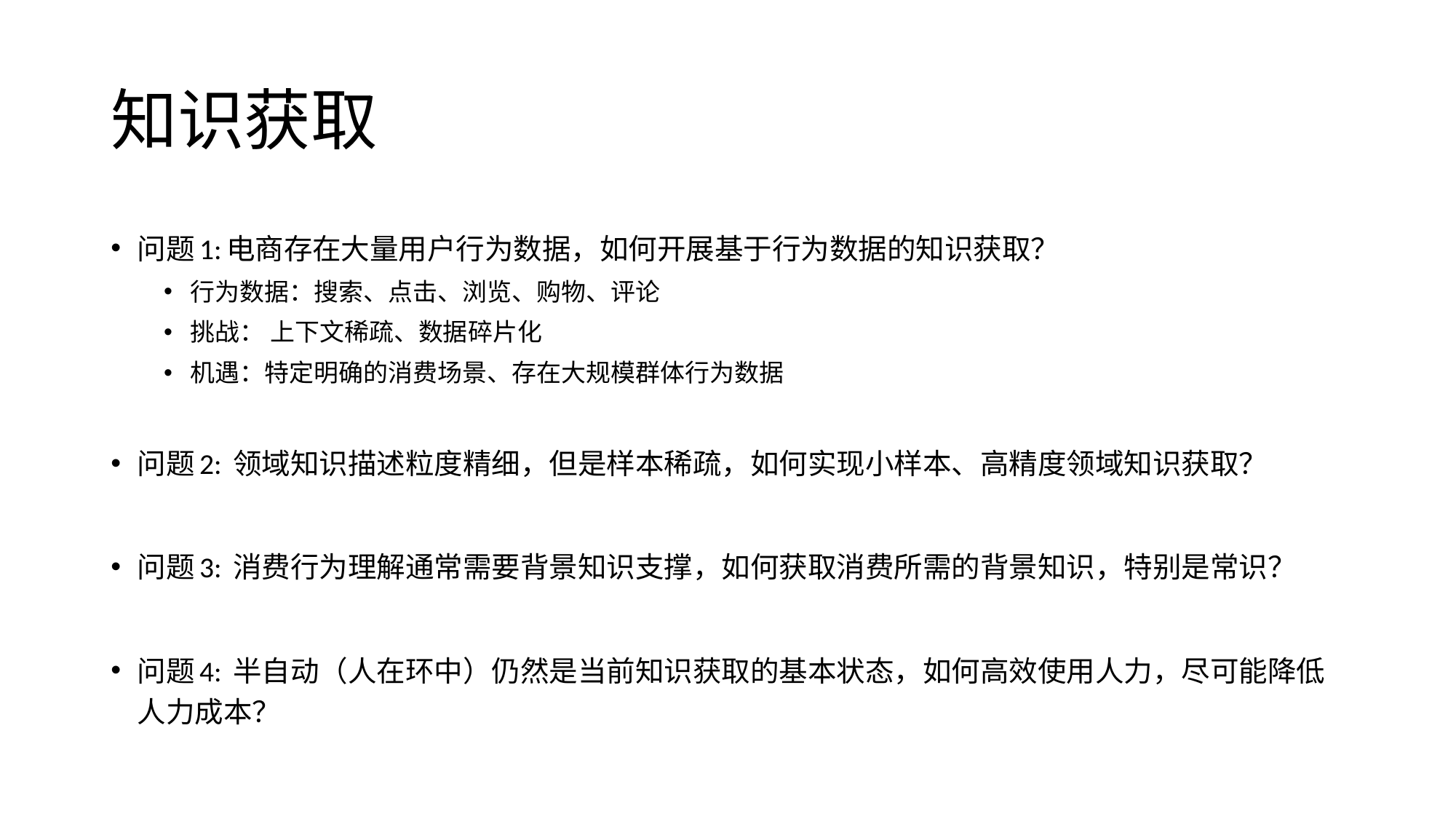

# 知识获取
问题1:电商存在大量用户行为数据，如何开展基于行为数据的知识获取？
行为数据：搜索、点击、浏览、购物、评论
挑战： 上下文稀疏、数据碎片化
机遇：特定明确的消费场景、存在大规模群体行为数据

问题2: 领域知识描述粒度精细，但是样本稀疏，如何实现小样本、高精度领域知识获取？

问题3: 消费行为理解通常需要背景知识支撑，如何获取消费所需的背景知识，特别是常识？

问题4: 半自动（人在环中）仍然是当前知识获取的基本状态，如何高效使用人力，尽可能降低人力成本？